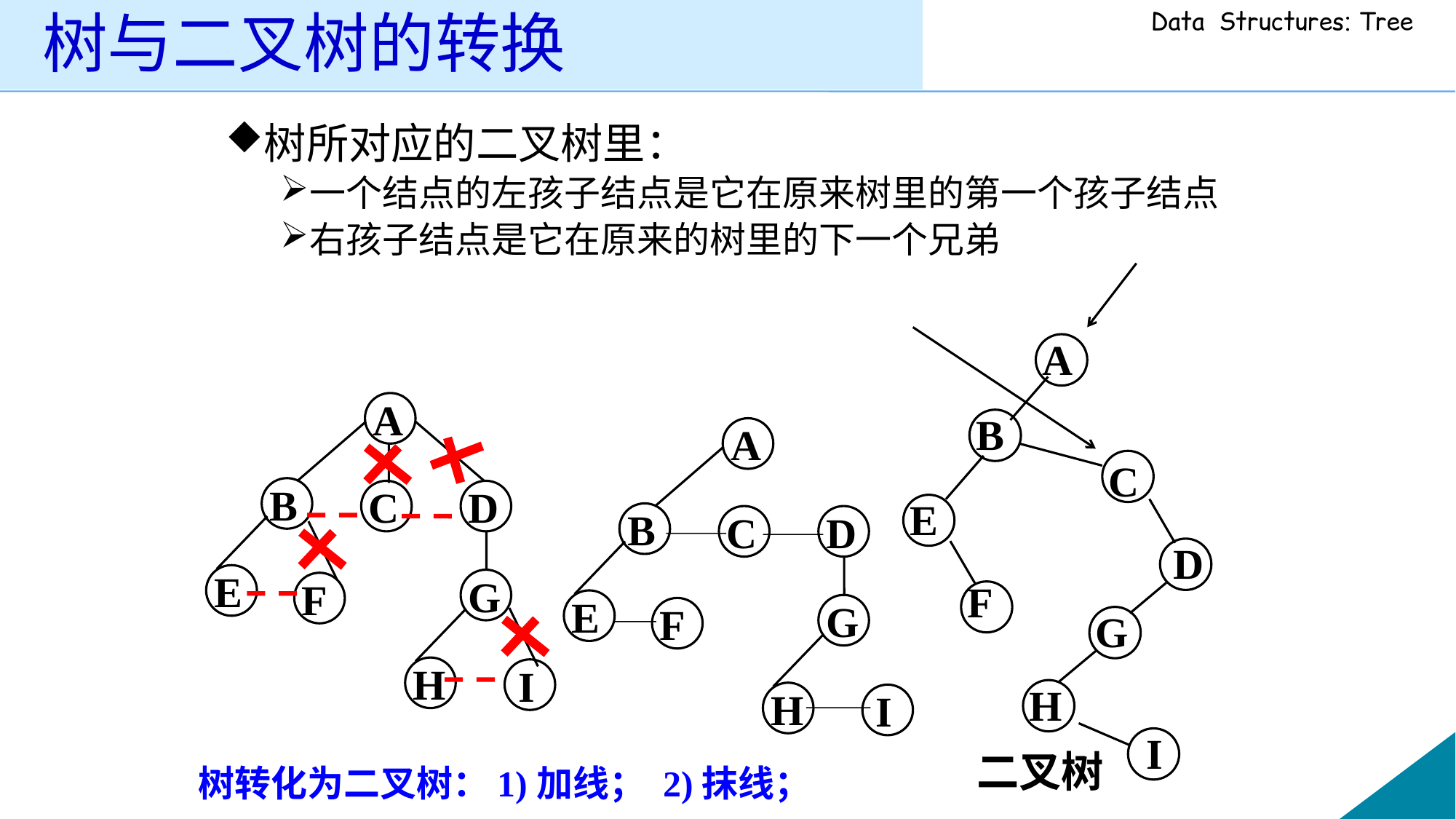

# 树与二叉树的转换
树所对应的二叉树里：
一个结点的左孩子结点是它在原来树里的第一个孩子结点
右孩子结点是它在原来的树里的下一个兄弟

A

B

C

E

D

F

G

H

I

二叉树
A

B
C
D

E
G

F

H
I

A

B
C
D

E
G

F

H
I

树转化为二叉树：1)加线； 2)抹线；